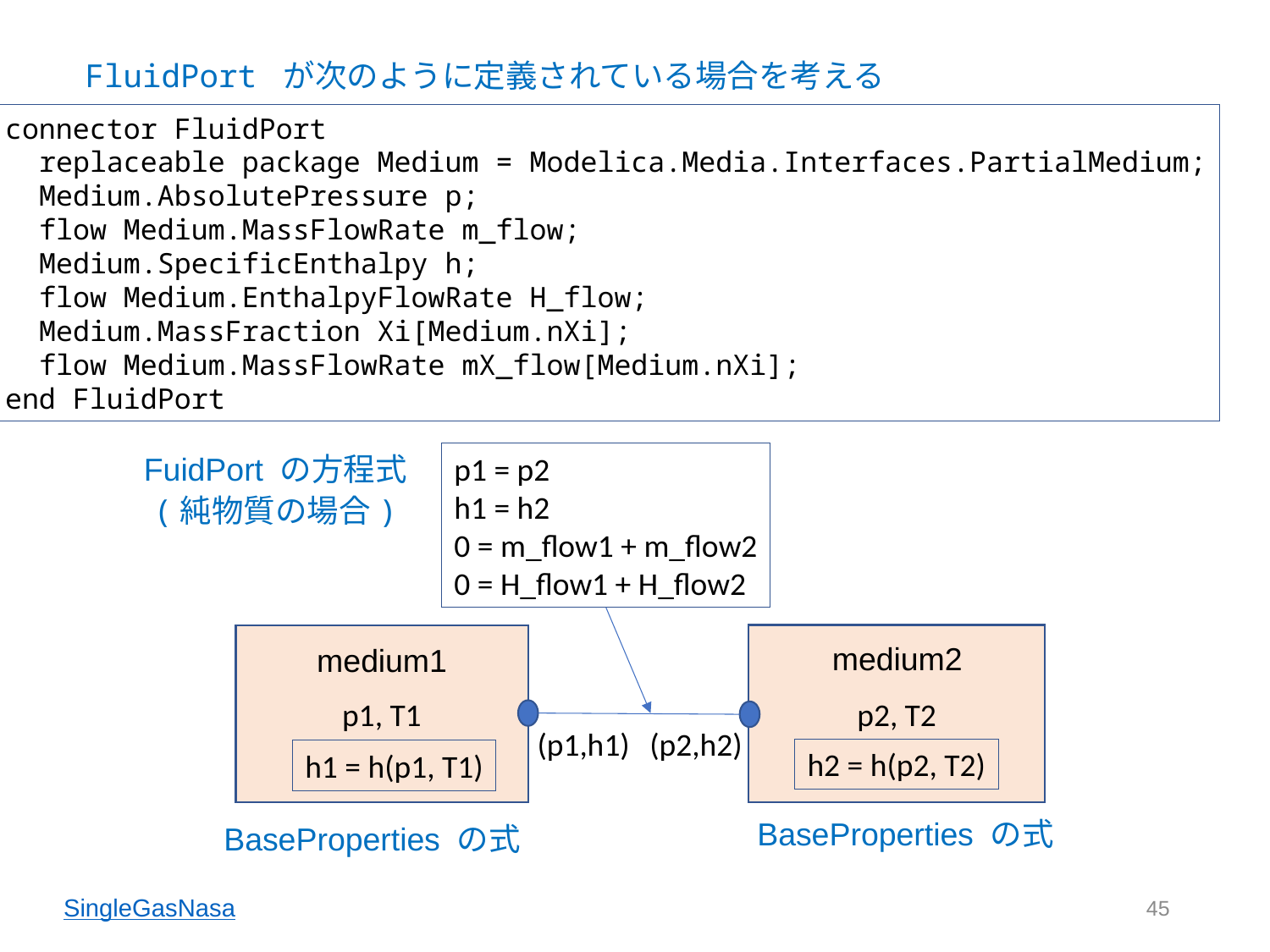

FluidPort が次のように定義されている場合を考える
connector FluidPort
  replaceable package Medium = Modelica.Media.Interfaces.PartialMedium;
  Medium.AbsolutePressure p;
  flow Medium.MassFlowRate m_flow;
  Medium.SpecificEnthalpy h;
  flow Medium.EnthalpyFlowRate H_flow;
  Medium.MassFraction Xi[Medium.nXi];
  flow Medium.MassFlowRate mX_flow[Medium.nXi];
end FluidPort
FuidPort の方程式
p1 = p2
h1 = h2
0 = m_flow1 + m_flow2
0 = H_flow1 + H_flow2
(純物質の場合)
p2, T2
p1, T1
medium2
medium1

(p1,h1)
(p2,h2)
h2 = h(p2, T2)
h1 = h(p1, T1)
BaseProperties の式
BaseProperties の式
45
SingleGasNasa